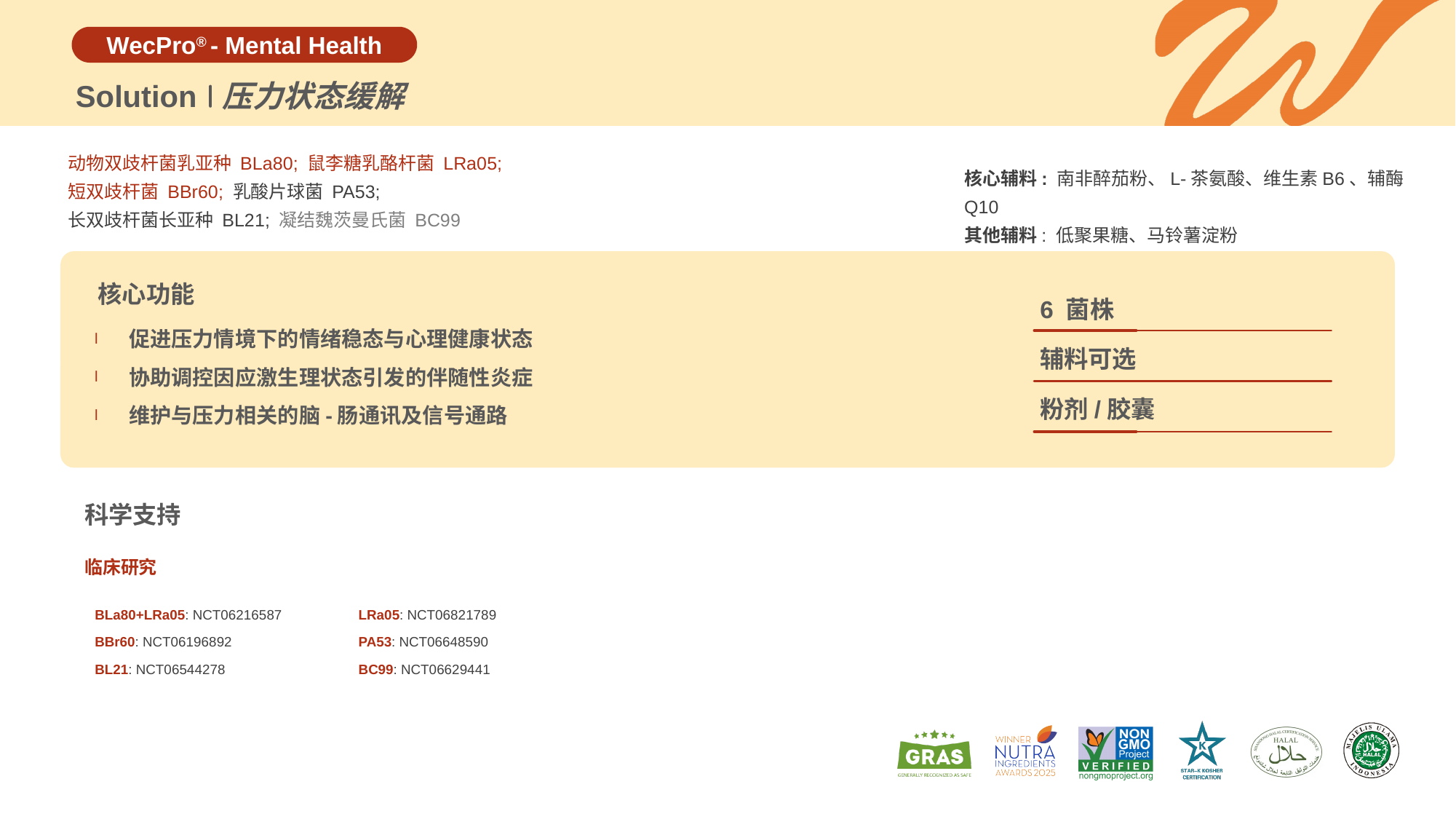

Solution
压力状态缓解
动物双歧杆菌乳亚种 BLa80; 鼠李糖乳酪杆菌 LRa05;
短双歧杆菌 BBr60; 乳酸片球菌 PA53;
长双歧杆菌长亚种 BL21; 凝结魏茨曼氏菌 BC99
核心辅料: 南非醉茄粉、L-茶氨酸、维生素B6、辅酶Q10
其他辅料: 低聚果糖、马铃薯淀粉

核心功能
6 菌株
促进压力情境下的情绪稳态与心理健康状态
协助调控因应激生理状态引发的伴随性炎症
维护与压力相关的脑-肠通讯及信号通路
辅料可选
粉剂/胶囊
科学支持
临床研究
| BLa80+LRa05: NCT06216587 | LRa05: NCT06821789 |
| --- | --- |
| BBr60: NCT06196892 | PA53: NCT06648590 |
| BL21: NCT06544278 | BC99: NCT06629441 |
|  |  |